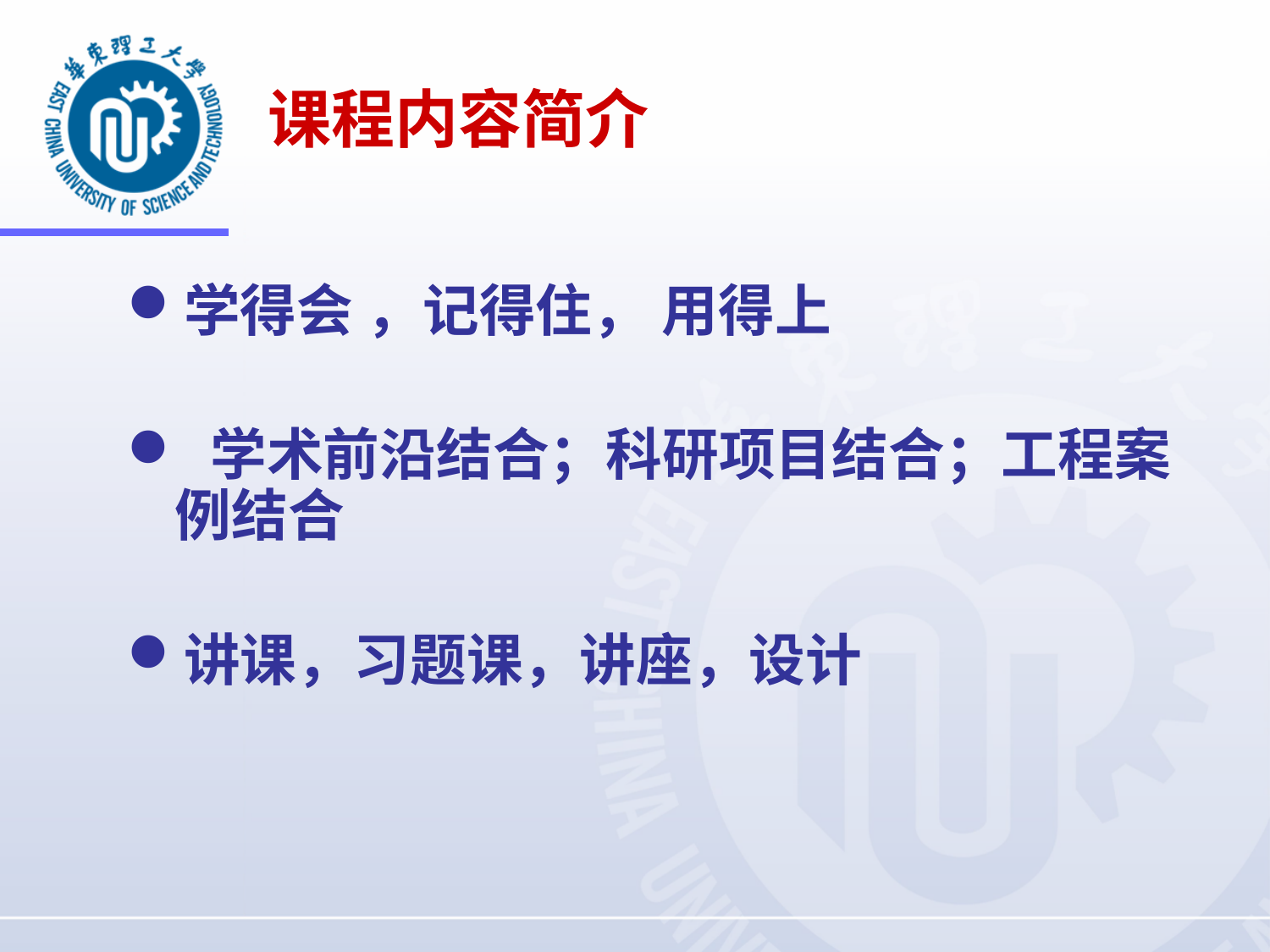

# 课程内容简介
学得会 ，记得住， 用得上

 学术前沿结合；科研项目结合；工程案例结合

讲课，习题课，讲座，设计